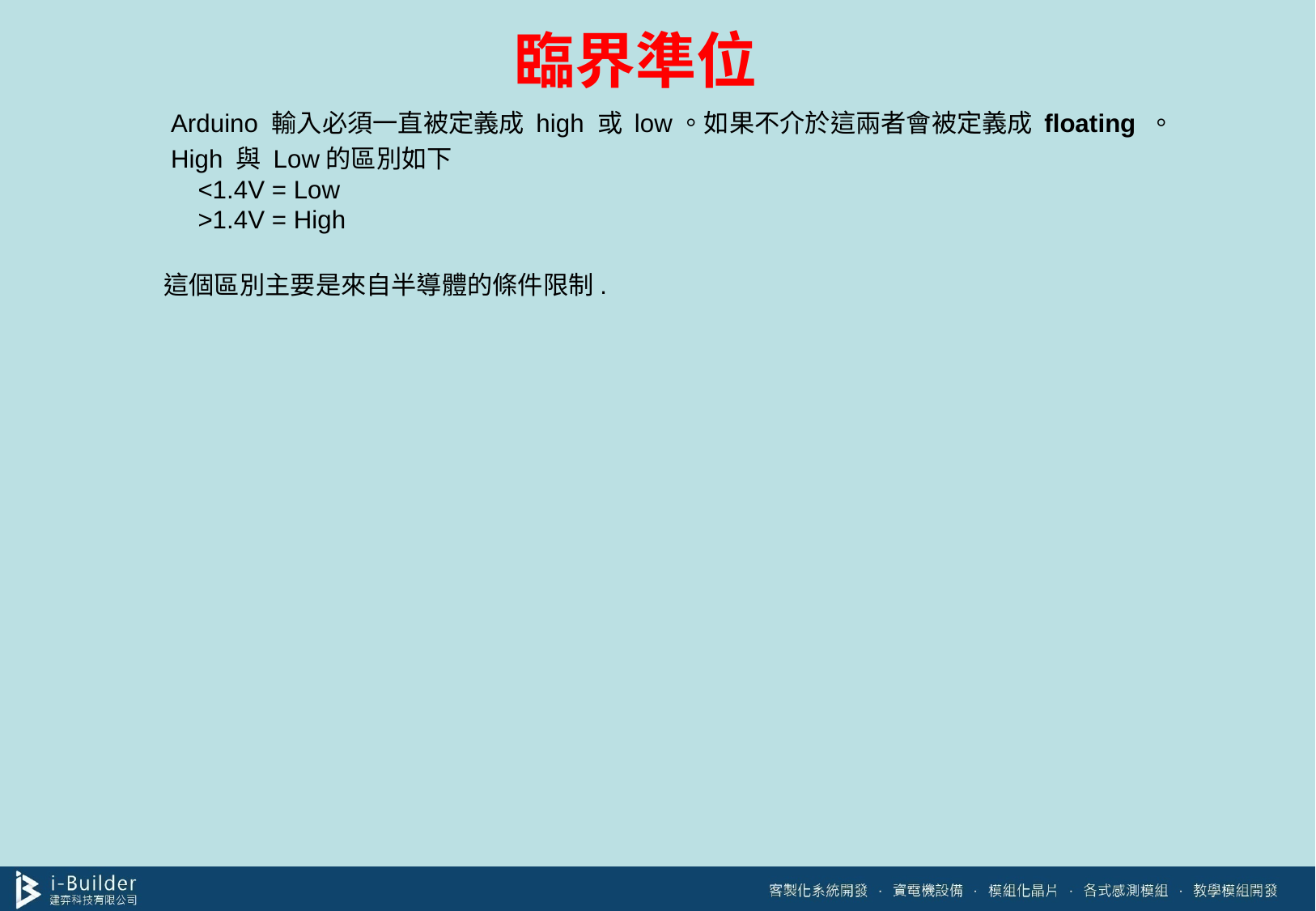

# 臨界準位
 Arduino 輸入必須一直被定義成 high 或 low。如果不介於這兩者會被定義成 floating 。
 High 與 Low的區別如下
<1.4V = Low
>1.4V = High
這個區別主要是來自半導體的條件限制.